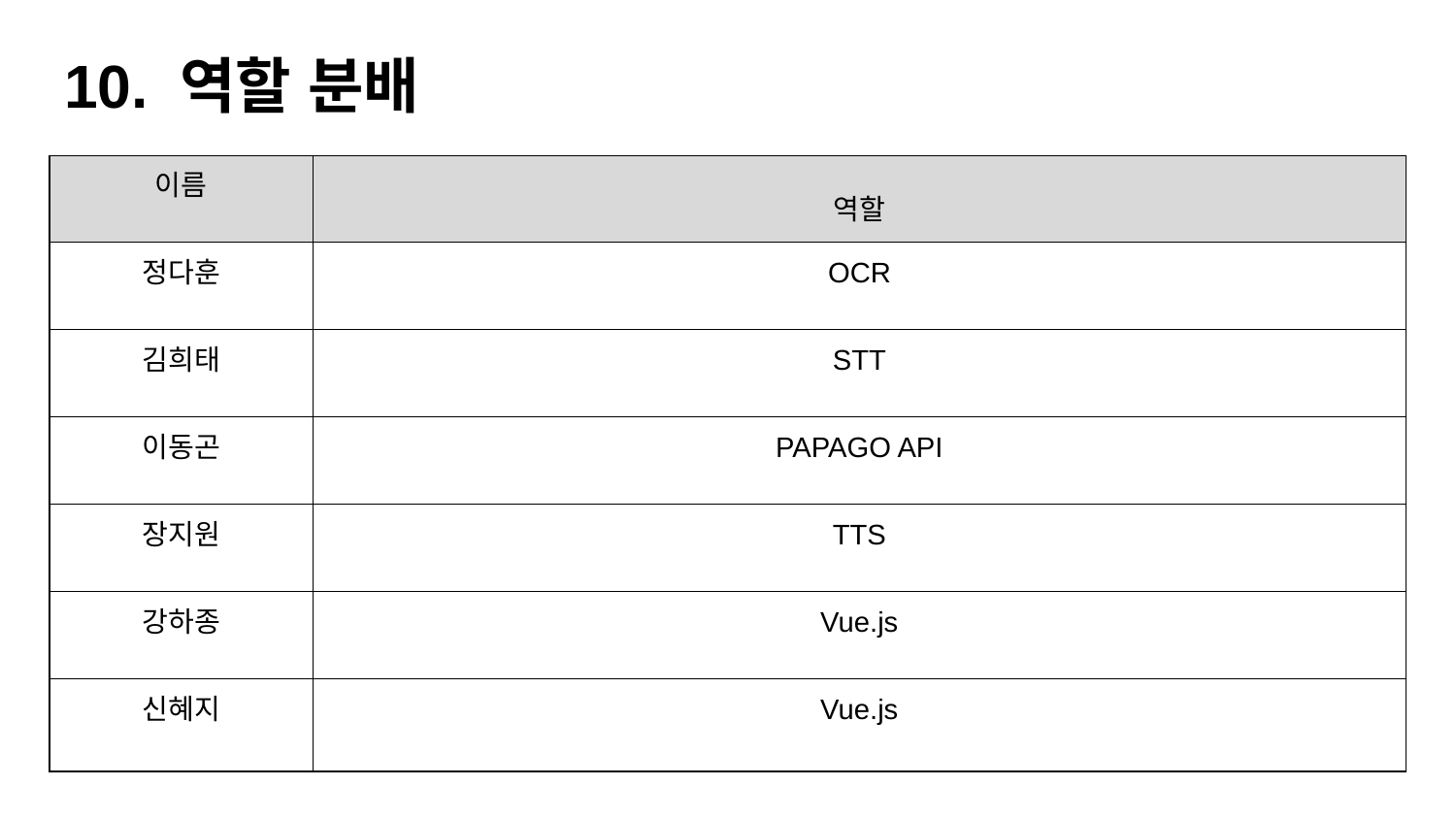

# 10. 역할 분배
| 이름 | 역할 |
| --- | --- |
| 정다훈 | OCR |
| 김희태 | STT |
| 이동곤 | PAPAGO API |
| 장지원 | TTS |
| 강하종 | Vue.js |
| 신혜지 | Vue.js |